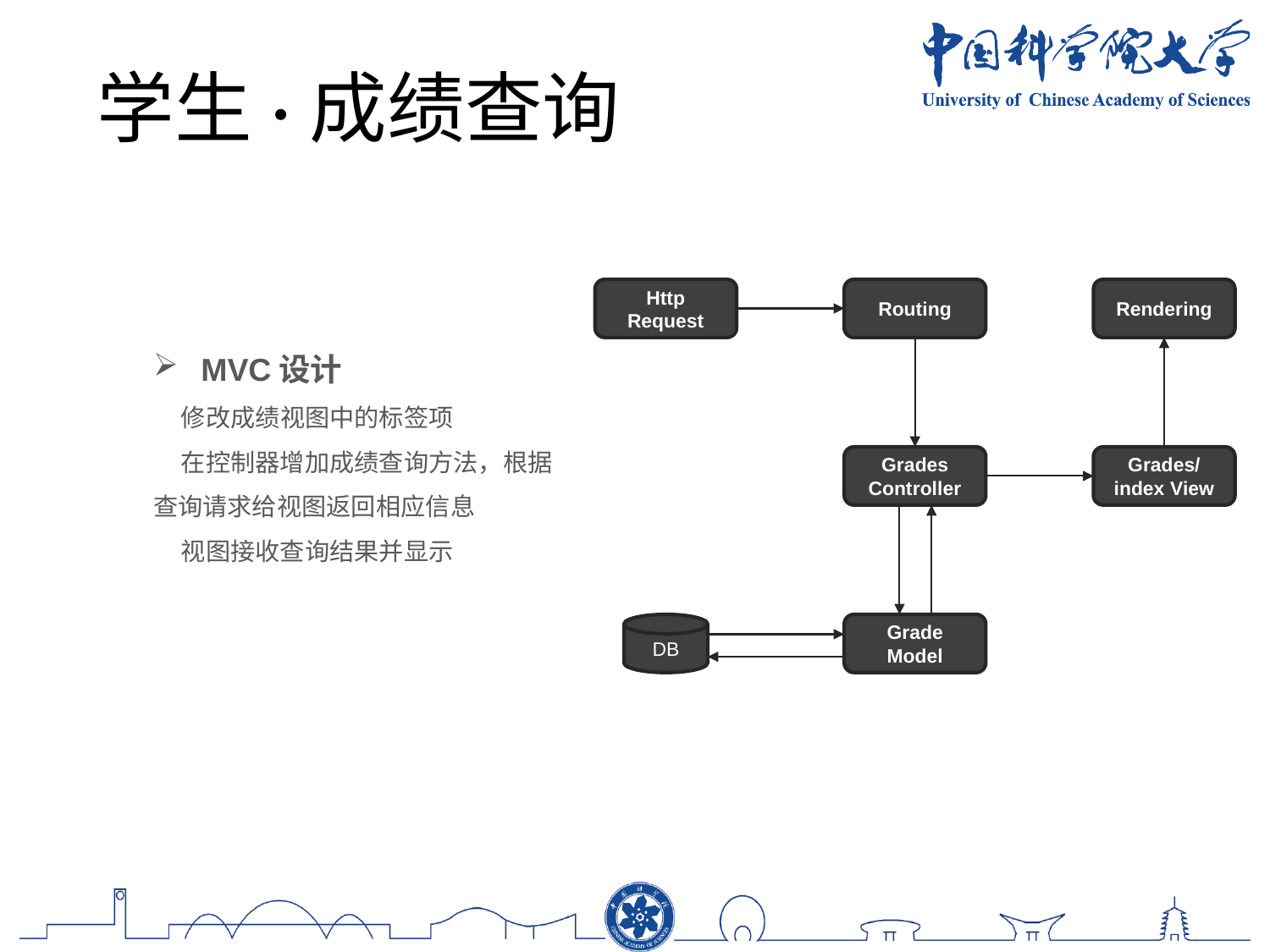

学生·成绩查询
Http Request
Routing
Rendering
Grades
Controller
Grades/index View
DB
Grade Model
MVC设计
    修改成绩视图中的标签项
    在控制器增加成绩查询方法，根据查询请求给视图返回相应信息
    视图接收查询结果并显示